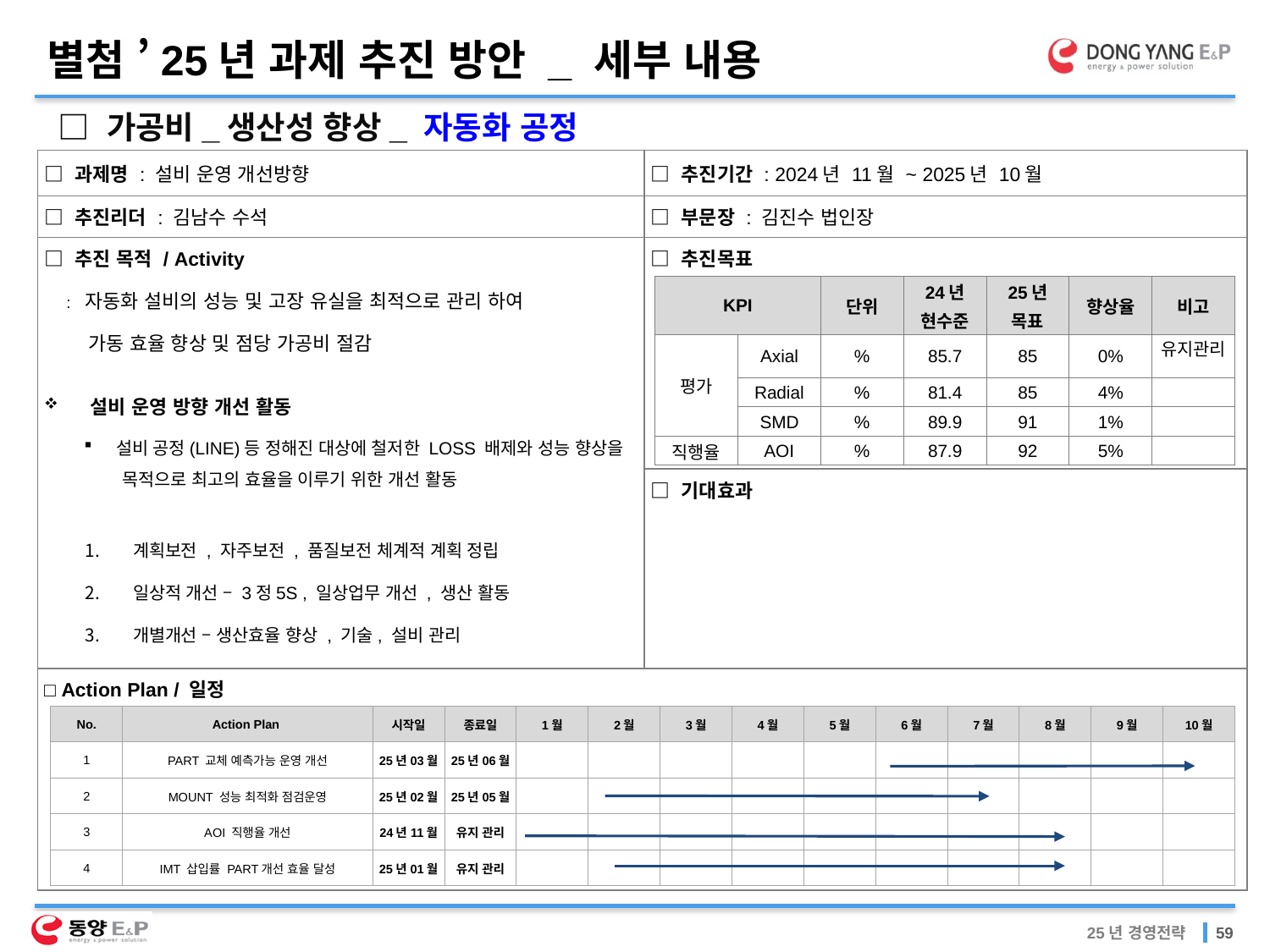

별첨 ’25년 과제 추진 방안 _ 세부 내용
□ 가공비_생산성 향상_ 자동화 공정
| □ 과제명 : 설비 운영 개선방향 | □ 추진기간 : 2024년 11월 ~ 2025년 10월 |
| --- | --- |
| □ 추진리더 : 김남수 수석 | □ 부문장 : 김진수 법인장 |
| □ 추진 목적 / Activity : 자동화 설비의 성능 및 고장 유실을 최적으로 관리 하여 가동 효율 향상 및 점당 가공비 절감 설비 운영 방향 개선 활동 | □ 추진목표 |
|  | □ 기대효과 |
| □ Action Plan / 일정 |  |
| KPI |  | 단위 | 24년 | 25년 | 향상율 | 비고 |
| --- | --- | --- | --- | --- | --- | --- |
|  |  |  | 현수준 | 목표 |  |  |
| 평가 | Axial | % | 85.7 | 85 | 0% | 유지관리 |
|  | Radial | % | 81.4 | 85 | 4% |  |
|  | SMD | % | 89.9 | 91 | 1% |  |
| 직행율 | AOI | % | 87.9 | 92 | 5% |  |
 설비 공정(LINE)등 정해진 대상에 철저한 LOSS 배제와 성능 향상을
       목적으로 최고의 효율을 이루기 위한 개선 활동
계획보전 , 자주보전 , 품질보전 체계적 계획 정립
일상적 개선 – 3정5S , 일상업무 개선 , 생산 활동
개별개선 – 생산효율 향상 , 기술, 설비 관리
| No. | Action Plan | 시작일 | 종료일 | 1월 | 2월 | 3월 | 4월 | 5월 | 6월 | 7월 | 8월 | 9월 | 10월 |
| --- | --- | --- | --- | --- | --- | --- | --- | --- | --- | --- | --- | --- | --- |
| 1 | PART 교체 예측가능 운영 개선 | 25년03월 | 25년06월 |  |  |  |  |  |  |  |  |  |  |
| 2 | MOUNT 성능 최적화 점검운영 | 25년02월 | 25년05월 |  |  |  |  |  |  |  |  |  |  |
| 3 | AOI 직행율 개선 | 24년11월 | 유지 관리 |  |  |  |  |  |  |  |  |  |  |
| 4 | IMT 삽입률 PART개선 효율 달성 | 25년01월 | 유지 관리 |  |  |  |  |  |  |  |  |  |  |